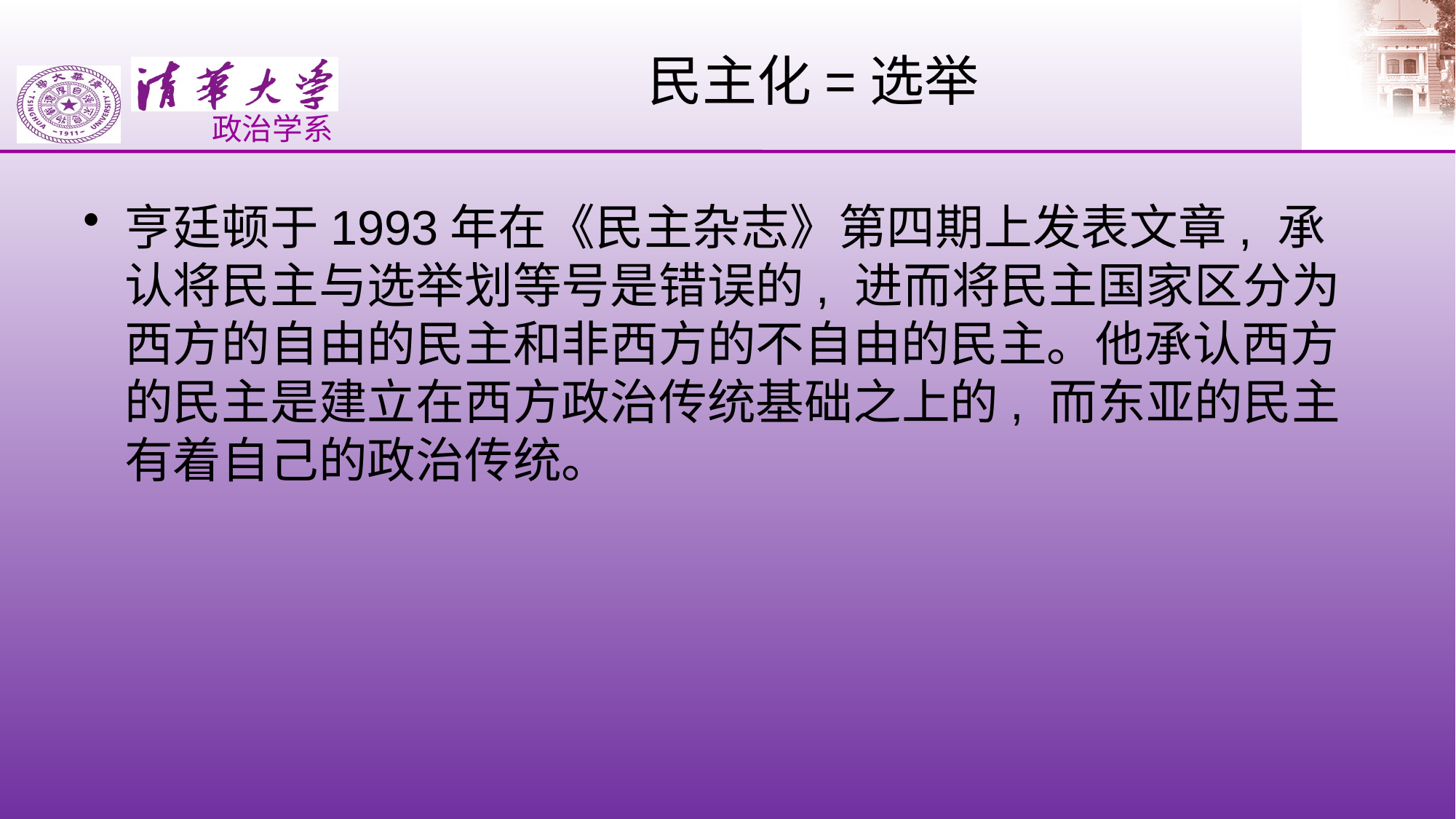

# 民主化=选举
亨廷顿于1993年在《民主杂志》第四期上发表文章, 承认将民主与选举划等号是错误的, 进而将民主国家区分为西方的自由的民主和非西方的不自由的民主。他承认西方的民主是建立在西方政治传统基础之上的, 而东亚的民主有着自己的政治传统。